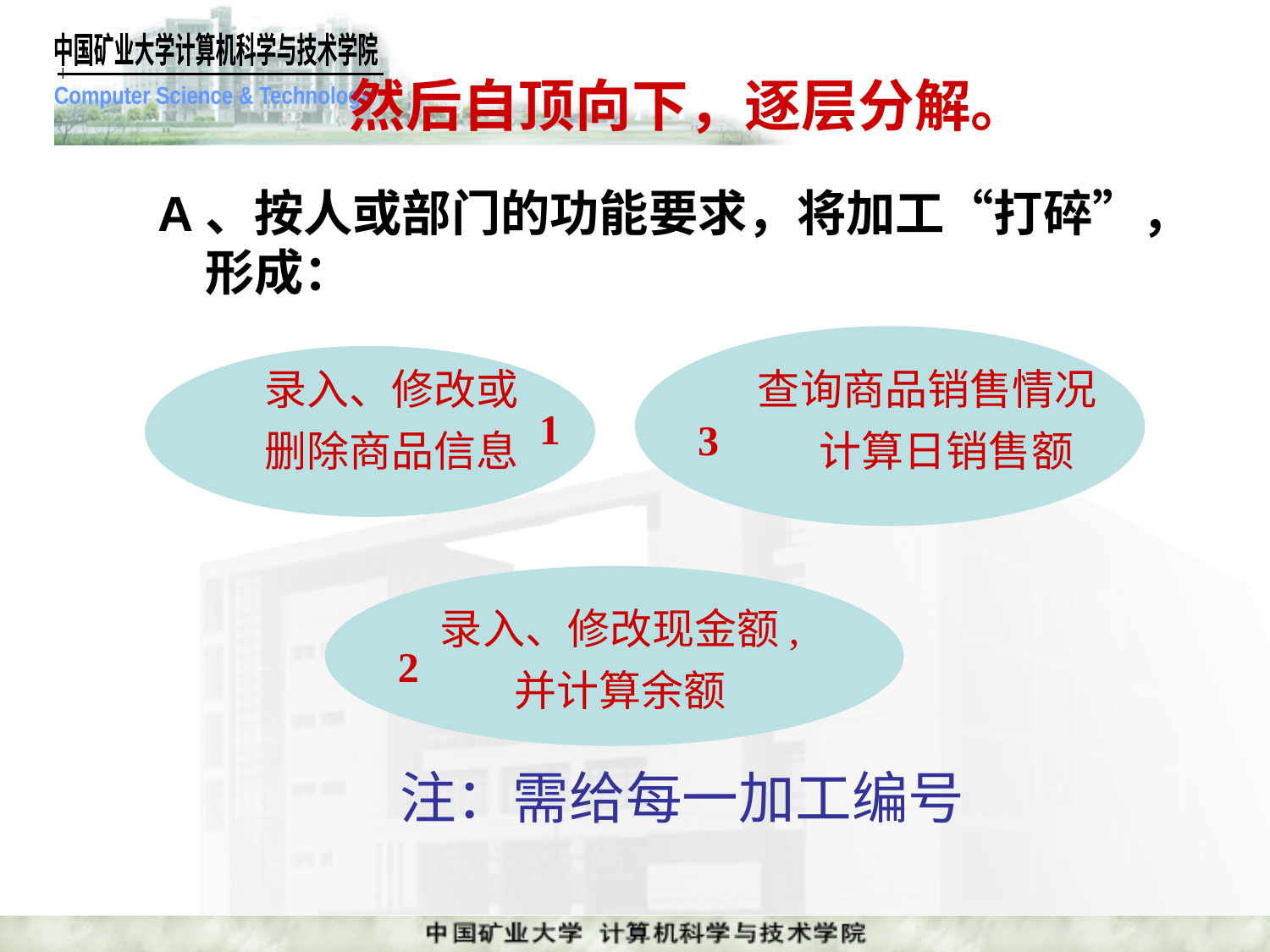

# 然后自顶向下，逐层分解。
A、按人或部门的功能要求，将加工“打碎”，形成：

录入、修改或
删除商品信息
查询商品销售情况
   计算日销售额
1
3

录入、修改现金额,
并计算余额
2
注：需给每一加工编号